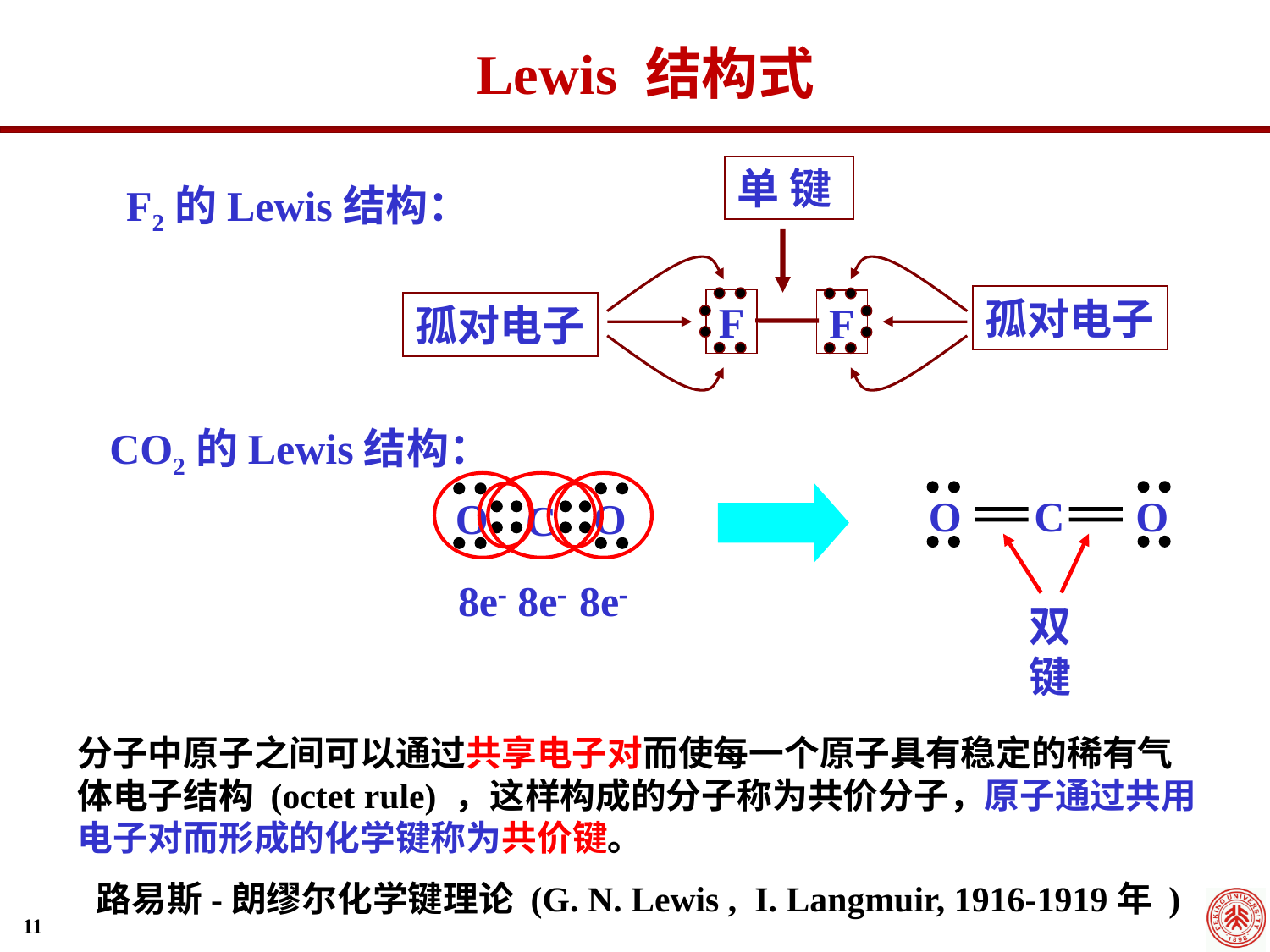

Lewis 结构式

单 键
F2的Lewis结构：

孤对电子
F
F
孤对电子

CO2的Lewis结构：

8e−

8e−

O
O

C
O
O
C

8e−
双 键
分子中原子之间可以通过共享电子对而使每一个原子具有稳定的稀有气体电子结构 (octet rule) ，这样构成的分子称为共价分子，原子通过共用电子对而形成的化学键称为共价键。
路易斯-朗缪尔化学键理论 (G. N. Lewis ,  I. Langmuir, 1916-1919年 )
11